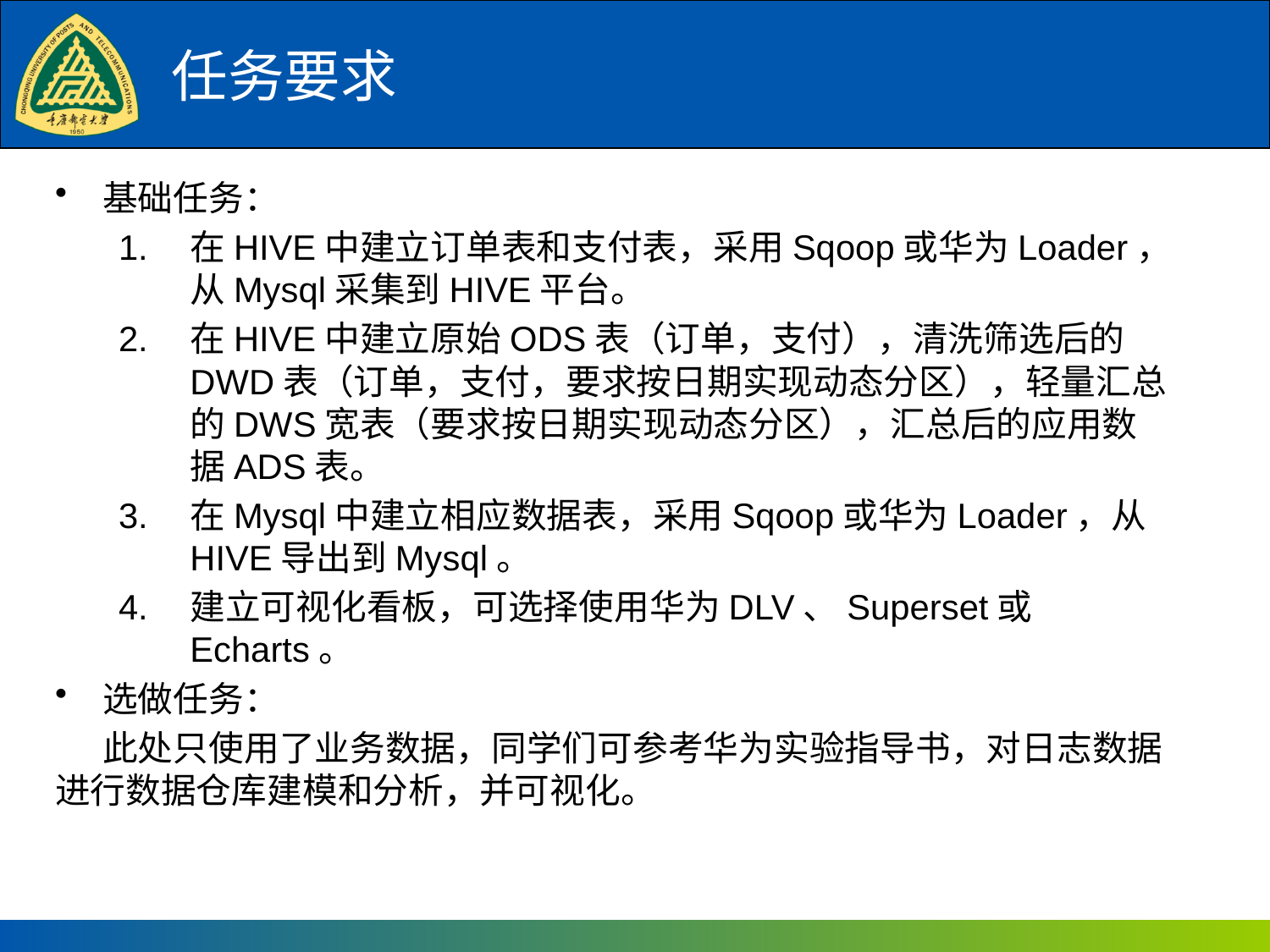

# 任务要求
基础任务：
在HIVE中建立订单表和支付表，采用Sqoop或华为Loader，从Mysql采集到HIVE平台。
在HIVE中建立原始ODS表（订单，支付），清洗筛选后的DWD表（订单，支付，要求按日期实现动态分区），轻量汇总的DWS宽表（要求按日期实现动态分区），汇总后的应用数据ADS表。
在Mysql中建立相应数据表，采用Sqoop或华为Loader，从HIVE导出到Mysql。
建立可视化看板，可选择使用华为DLV、Superset或Echarts。
选做任务：
     此处只使用了业务数据，同学们可参考华为实验指导书，对日志数据进行数据仓库建模和分析，并可视化。